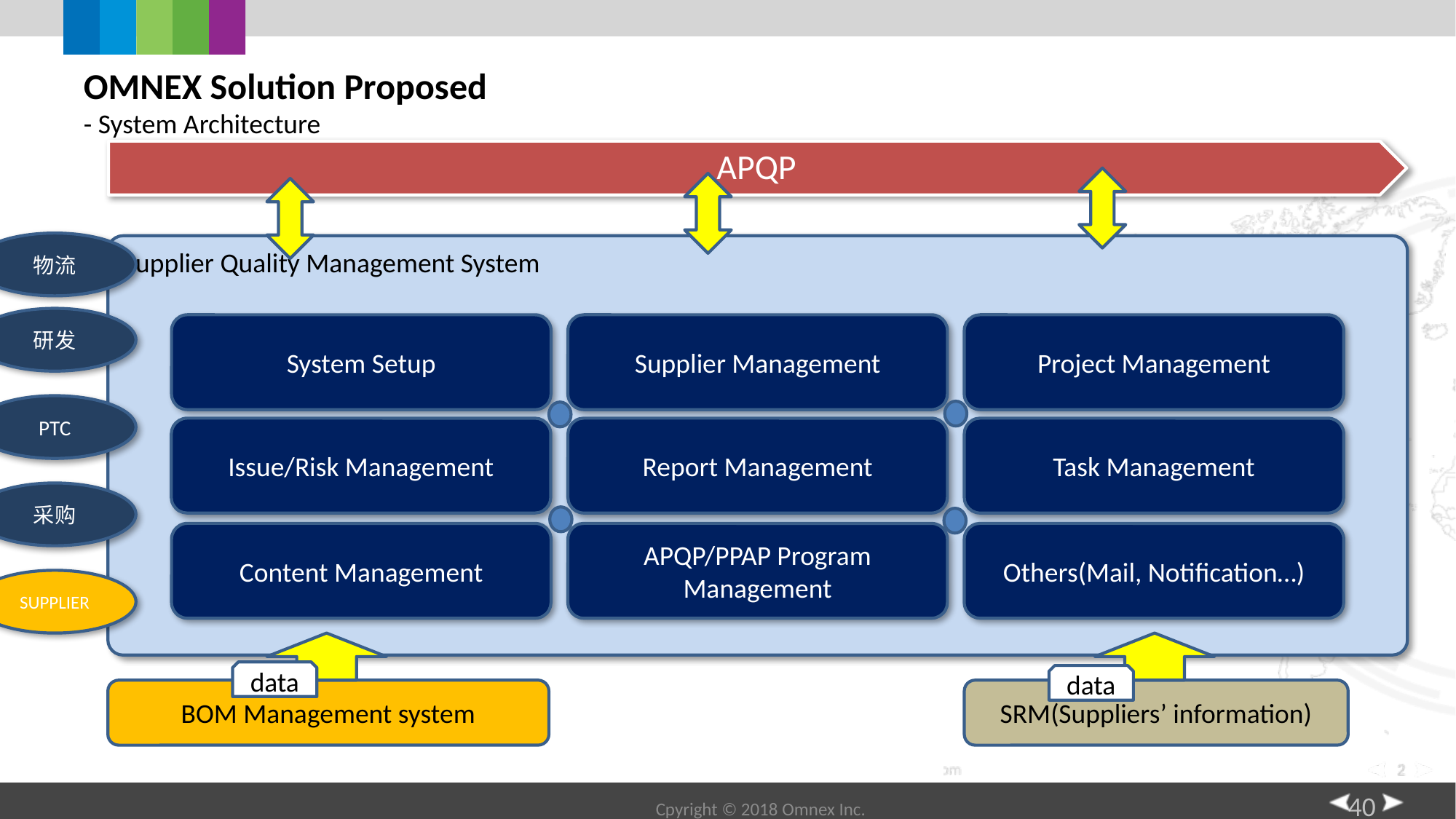

# OMNEX Solution Proposed - System Architecture
APQP

物流
Supplier Quality Management System
研发
System Setup
Supplier Management
Project Management
PTC

Issue/Risk Management
Task Management
Report Management
采购

Content Management
APQP/PPAP Program Management
Others(Mail, Notification…)
SUPPLIER

data
data
BOM Management system
SRM(Suppliers’ information)
Cpyright © 2018 Omnex Inc.